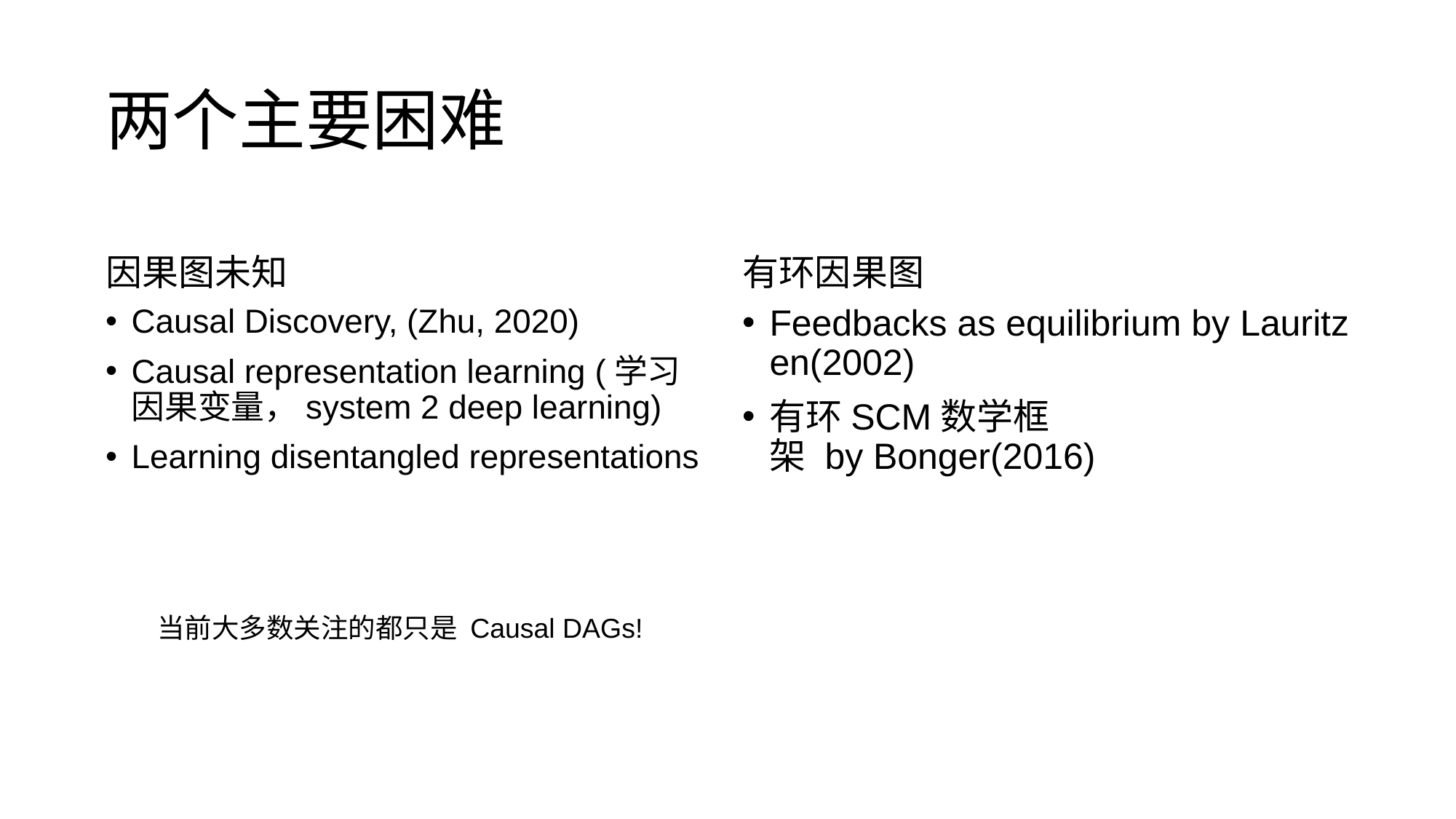

# 两个主要困难
因果图未知
有环因果图
Causal Discovery, (Zhu, 2020)
Causal representation learning (学习因果变量，system 2 deep learning)
Learning disentangled representations
Feedbacks as equilibrium by Lauritzen(2002)
有环SCM数学框架 by Bonger(2016)
当前大多数关注的都只是 Causal DAGs!